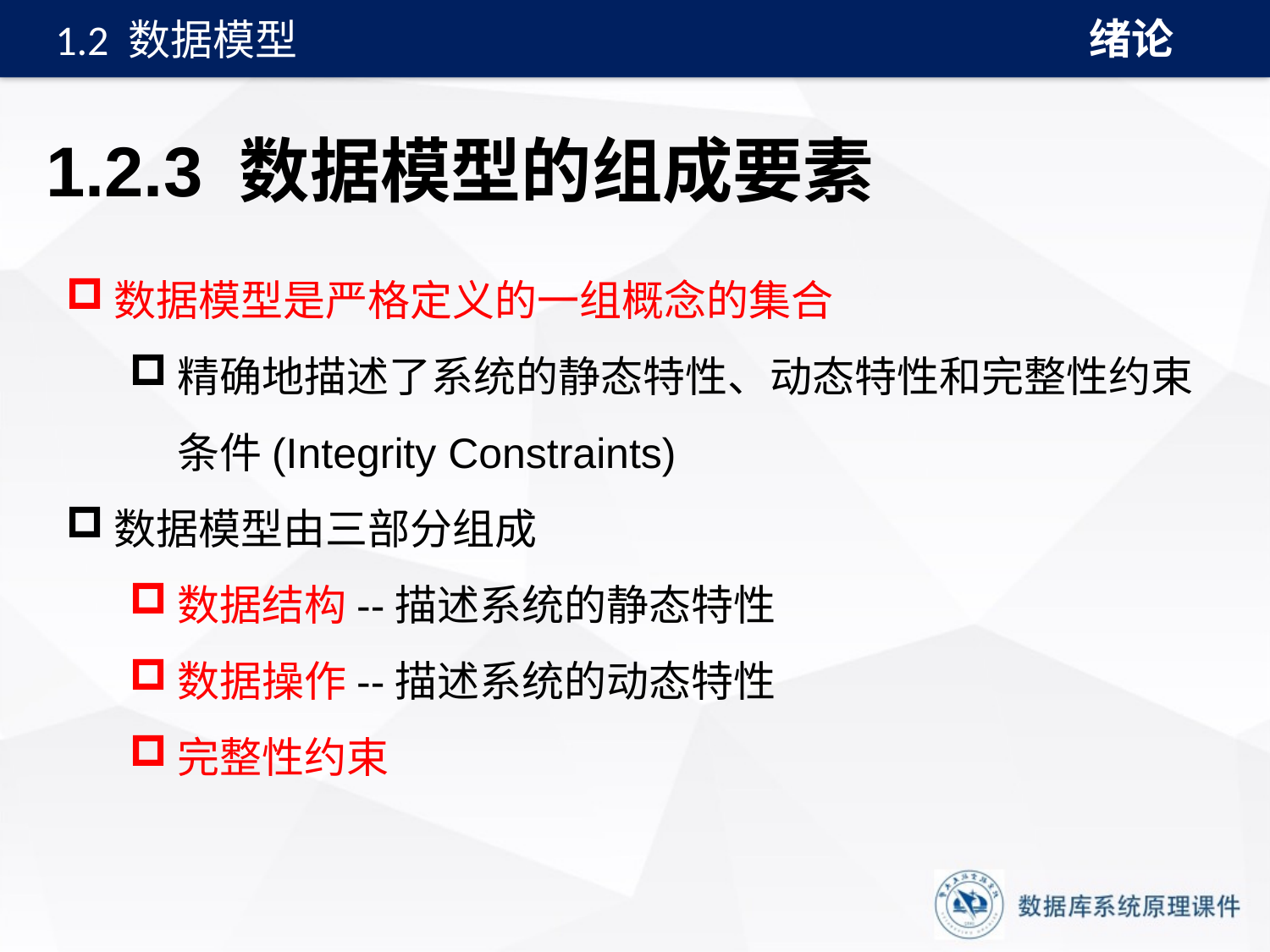

绪论
1.2 数据模型
# 1.2.3 数据模型的组成要素
数据模型是严格定义的一组概念的集合
精确地描述了系统的静态特性、动态特性和完整性约束条件(Integrity Constraints)
数据模型由三部分组成
数据结构--描述系统的静态特性
数据操作--描述系统的动态特性
完整性约束